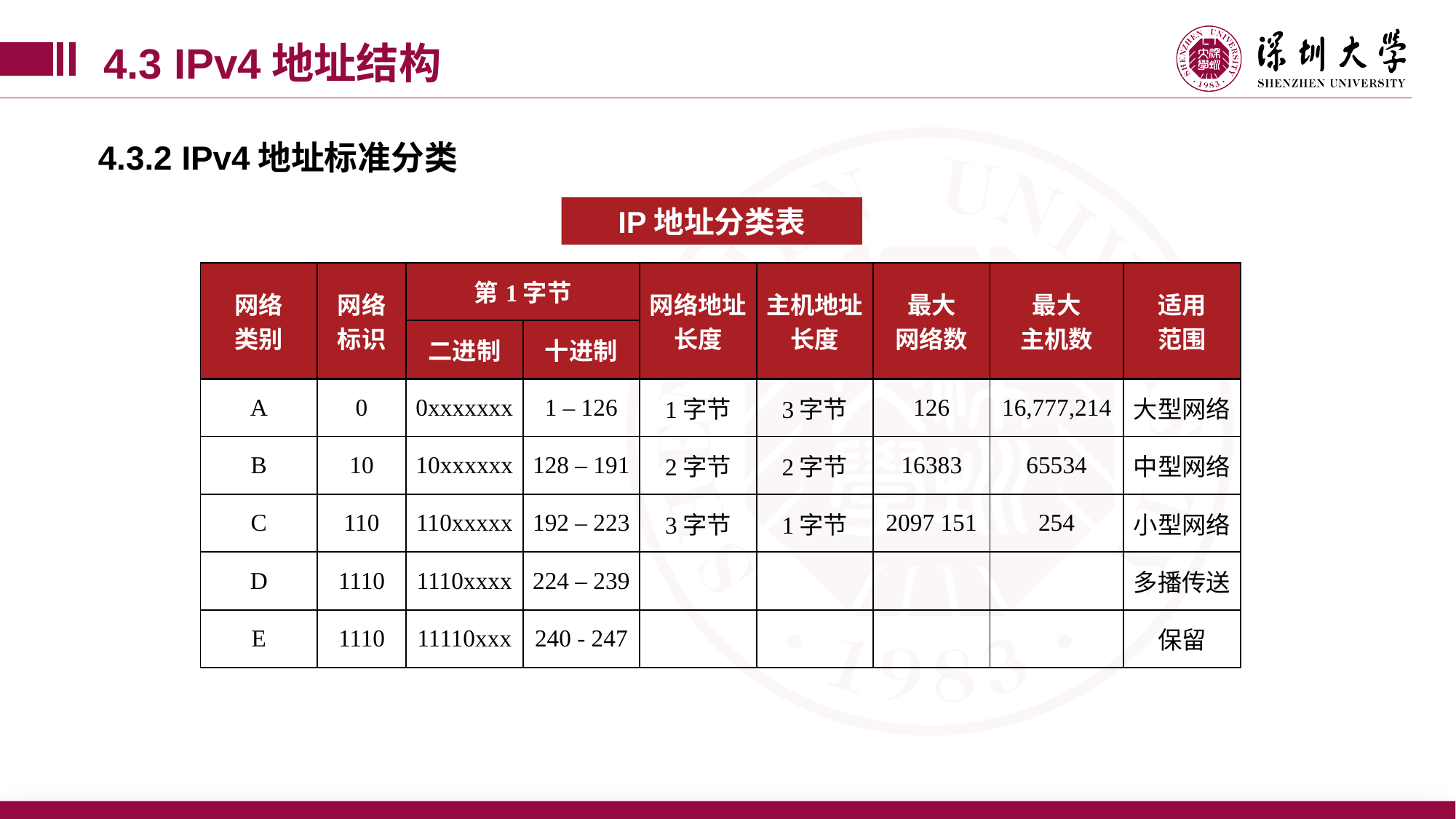

4.3 IPv4地址结构

4.3.2 IPv4地址标准分类
IP地址分类表
| 网络 类别 | 网络 标识 | 第1字节 |  | 网络地址 长度 | 主机地址 长度 | 最大 网络数 | 最大 主机数 | 适用 范围 |
| --- | --- | --- | --- | --- | --- | --- | --- | --- |
|  |  | 二进制 | 十进制 |  |  |  |  |  |
| A | 0 | 0xxxxxxx | 1 – 126 | 1字节 | 3字节 | 126 | 16,777,214 | 大型网络 |
| B | 10 | 10xxxxxx | 128 – 191 | 2字节 | 2字节 | 16383 | 65534 | 中型网络 |
| C | 110 | 110xxxxx | 192 – 223 | 3字节 | 1字节 | 2097 151 | 254 | 小型网络 |
| D | 1110 | 1110xxxx | 224 – 239 |  |  |  |  | 多播传送 |
| E | 1110 | 11110xxx | 240 - 247 |  |  |  |  | 保留 |